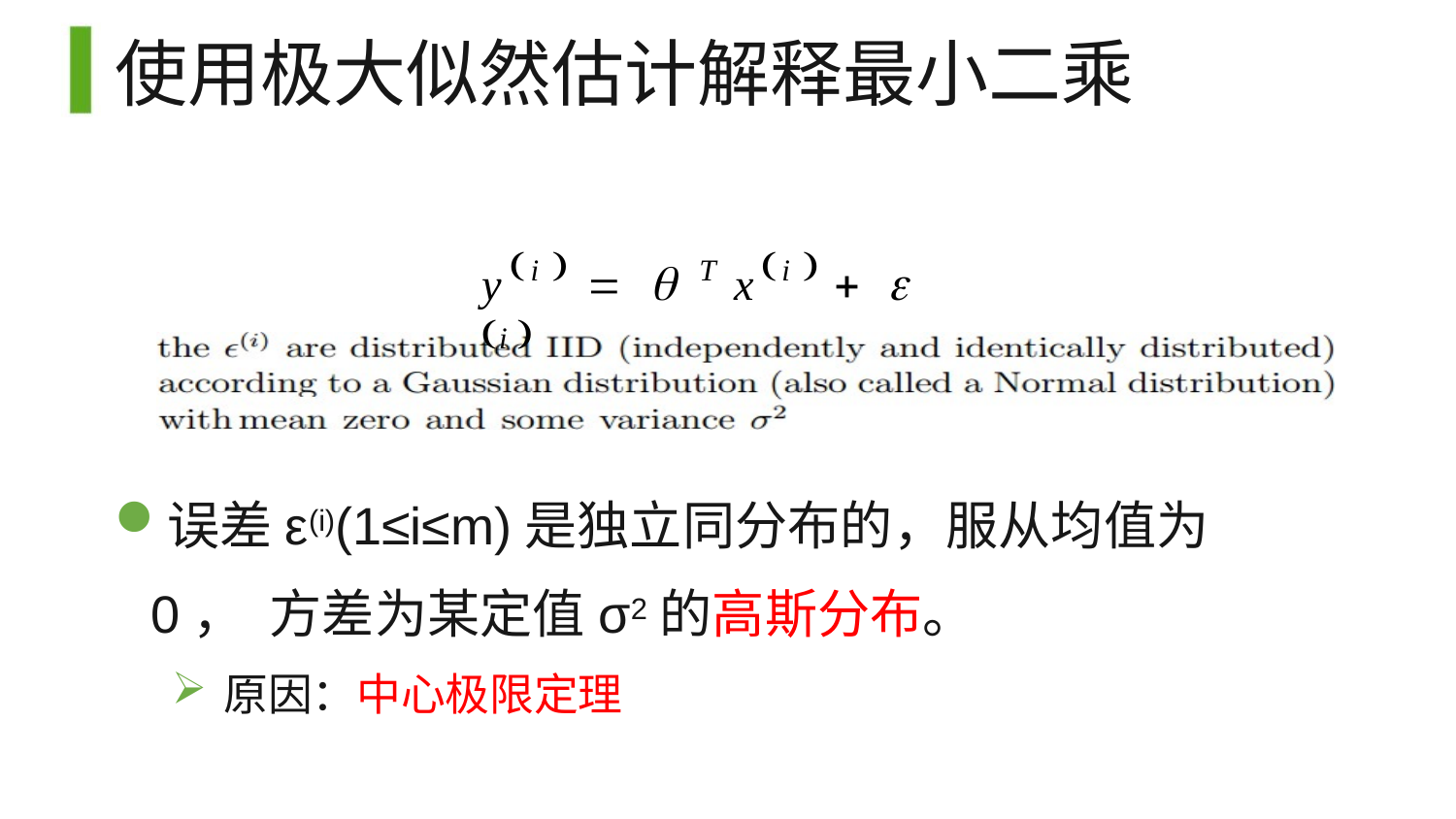

# 使用极大似然估计解释最小二乘
y(i )	= θ T x(i ) + ε (i )

误差ε(i)(1≤i≤m)是独立同分布的，服从均值为0，  方差为某定值σ2的高斯分布。
原因：中心极限定理